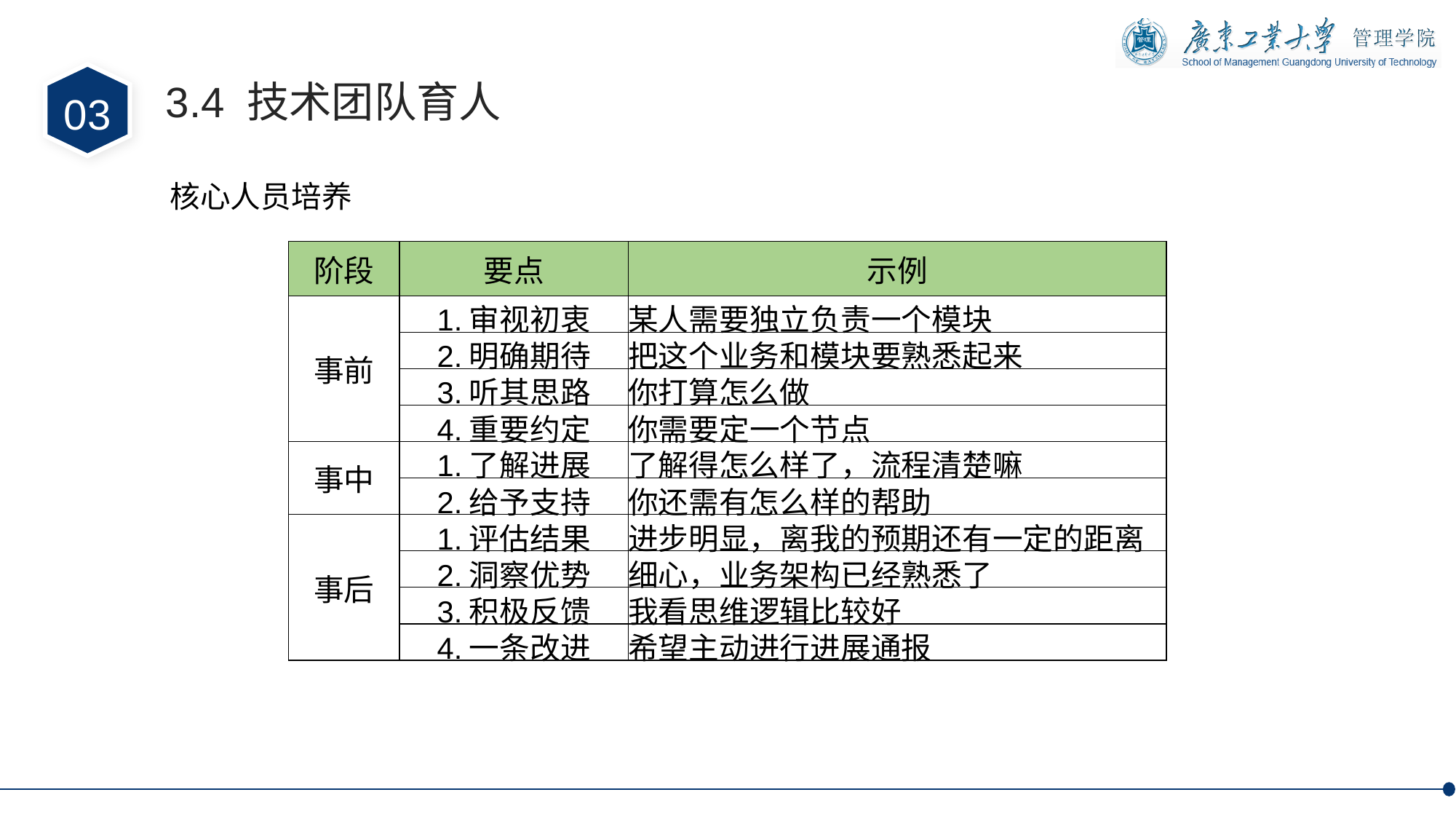

03
3.4 技术团队育人
核心人员培养
| 阶段 | 要点 | 示例 |
| --- | --- | --- |
| 事前 | 1.审视初衷 | 某人需要独立负责一个模块 |
|  | 2.明确期待 | 把这个业务和模块要熟悉起来 |
|  | 3.听其思路 | 你打算怎么做 |
|  | 4.重要约定 | 你需要定一个节点 |
| 事中 | 1.了解进展 | 了解得怎么样了，流程清楚嘛 |
|  | 2.给予支持 | 你还需有怎么样的帮助 |
| 事后 | 1.评估结果 | 进步明显，离我的预期还有一定的距离 |
|  | 2.洞察优势 | 细心，业务架构已经熟悉了 |
|  | 3.积极反馈 | 我看思维逻辑比较好 |
|  | 4.一条改进 | 希望主动进行进展通报 |